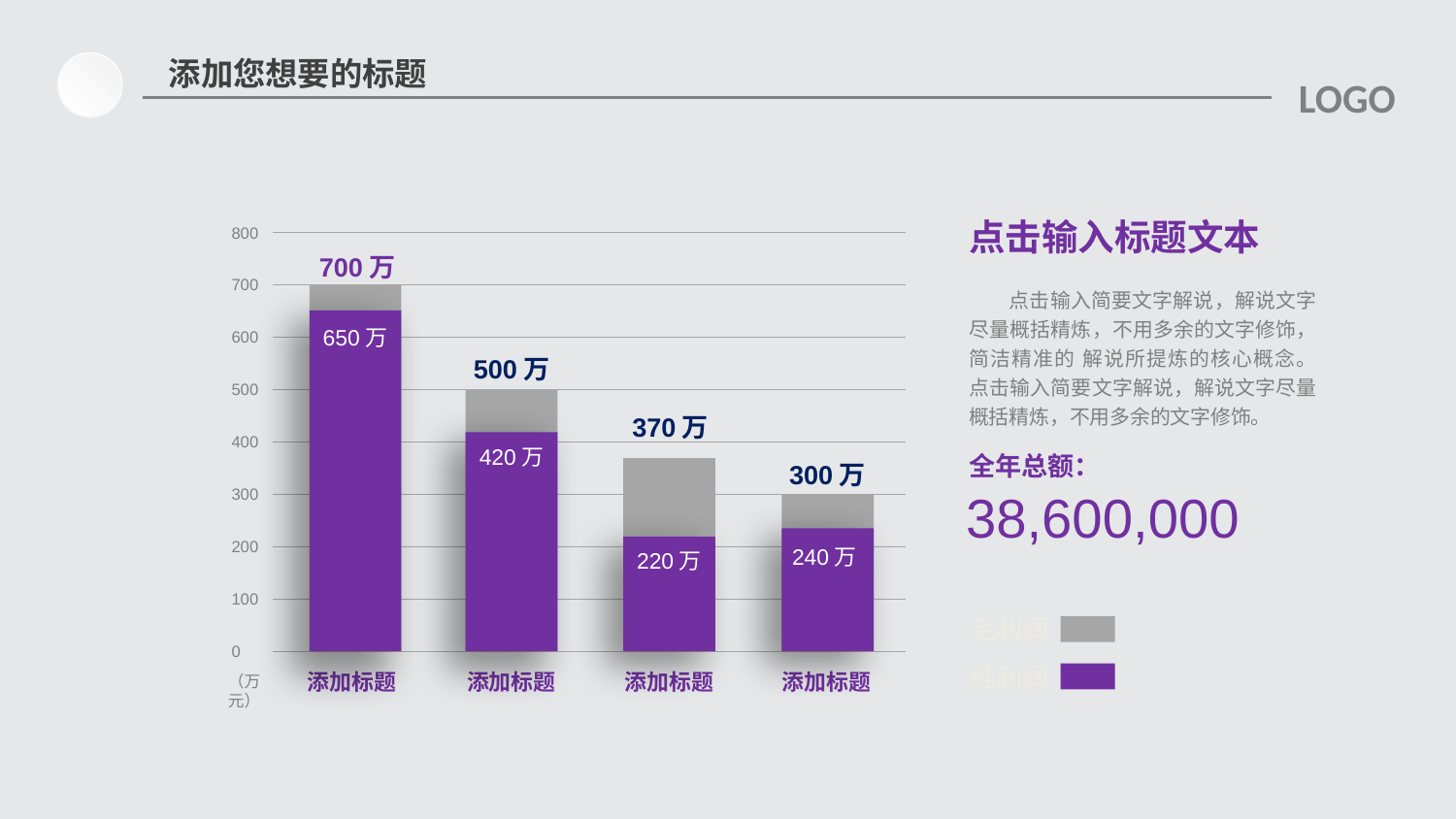

添加您想要的标题

LOGO
点击输入标题文本
800
700万
700
       点击输入简要文字解说，解说文字尽量概括精炼，不用多余的文字修饰，简洁精准的 解说所提炼的核心概念。 点击输入简要文字解说，解说文字尽量概括精炼，不用多余的文字修饰。

650万
600
500万
500

370万
400

420万
全年总额：

300万
38,600,000
300

200

240万
220万
100
毛利润

0
纯利润
添加标题
添加标题
添加标题
添加标题

（万元）